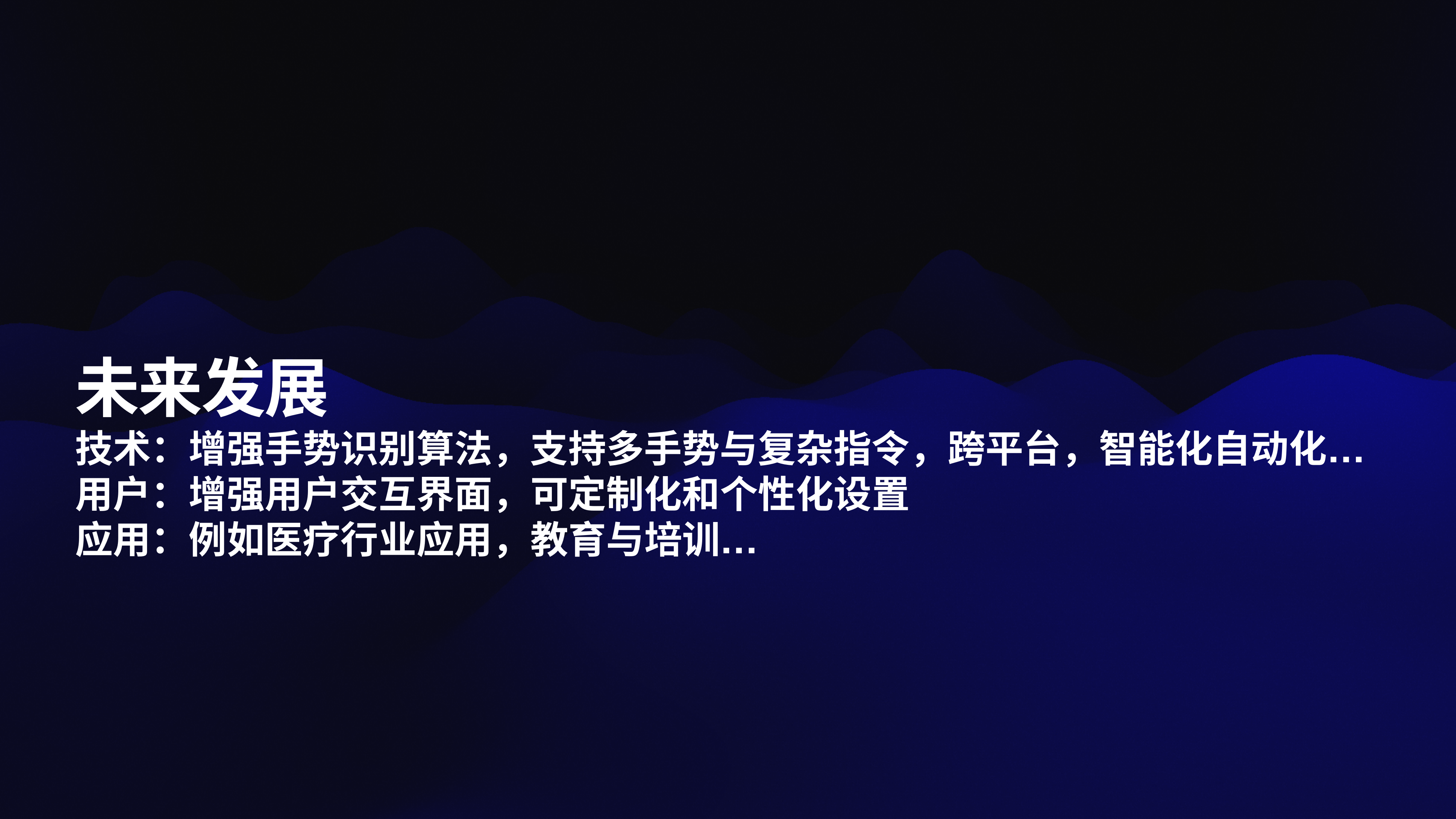

# 未来发展
技术：增强手势识别算法，支持多手势与复杂指令，跨平台，智能化自动化…
用户：增强用户交互界面，可定制化和个性化设置
应用：例如医疗行业应用，教育与培训…